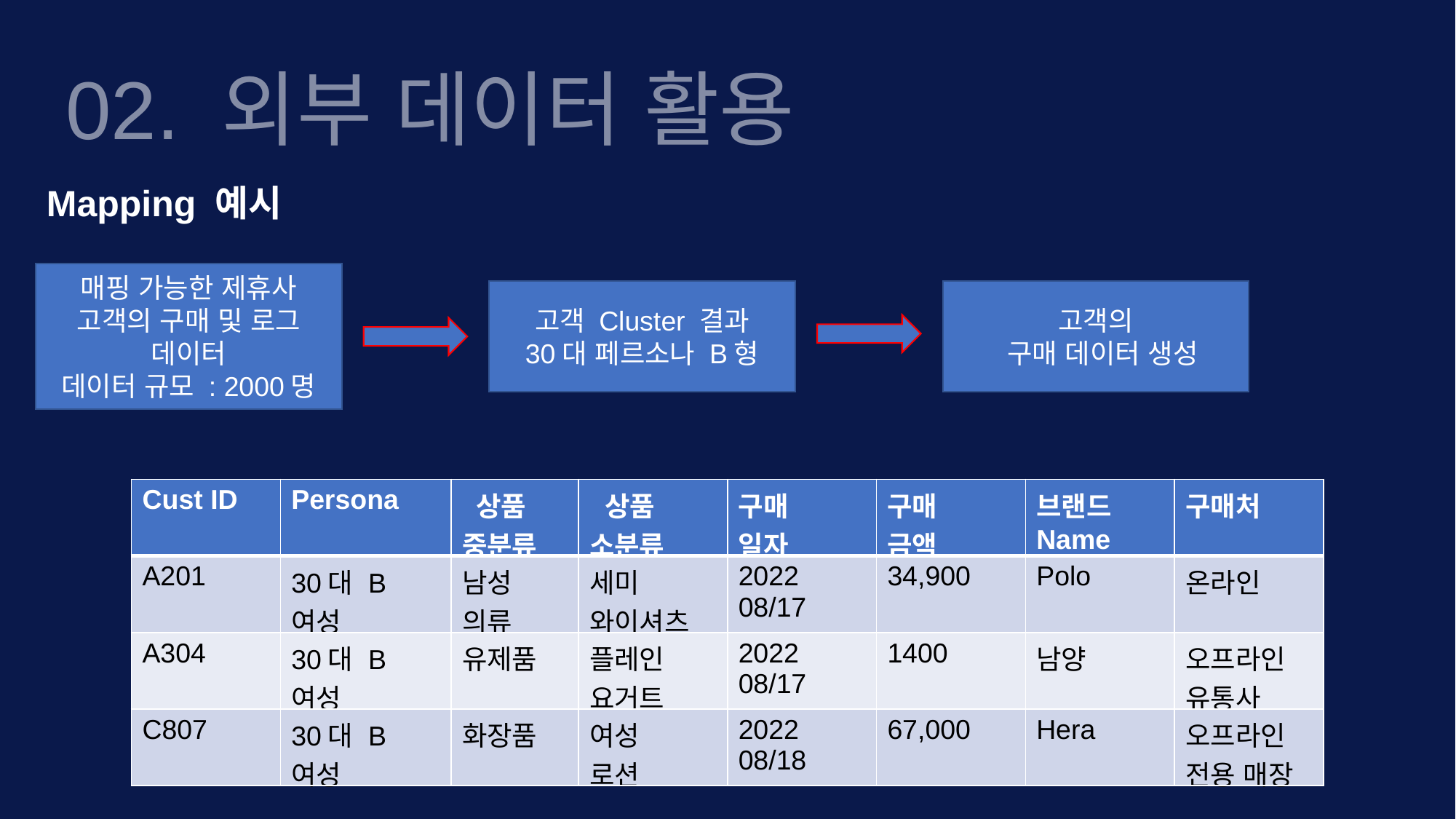

02. 외부 데이터 활용
Mapping 예시
매핑 가능한 제휴사 고객의 구매 및 로그 데이터
데이터 규모 : 2000명
고객 Cluster 결과
30대 페르소나 B형
고객의
 구매 데이터 생성

| Cust ID | Persona | 상품 중분류 | 상품 소분류 | 구매 일자 | 구매 금액 | 브랜드 Name | 구매처 |
| --- | --- | --- | --- | --- | --- | --- | --- |
| A201 | 30대 B 여성 | 남성 의류 | 세미 와이셔츠 | 2022 08/17 | 34,900 | Polo | 온라인 |
| A304 | 30대 B 여성 | 유제품 | 플레인 요거트 | 2022 08/17 | 1400 | 남양 | 오프라인 유통사 |
| C807 | 30대 B 여성 | 화장품 | 여성 로션 | 2022 08/18 | 67,000 | Hera | 오프라인 전용 매장 |